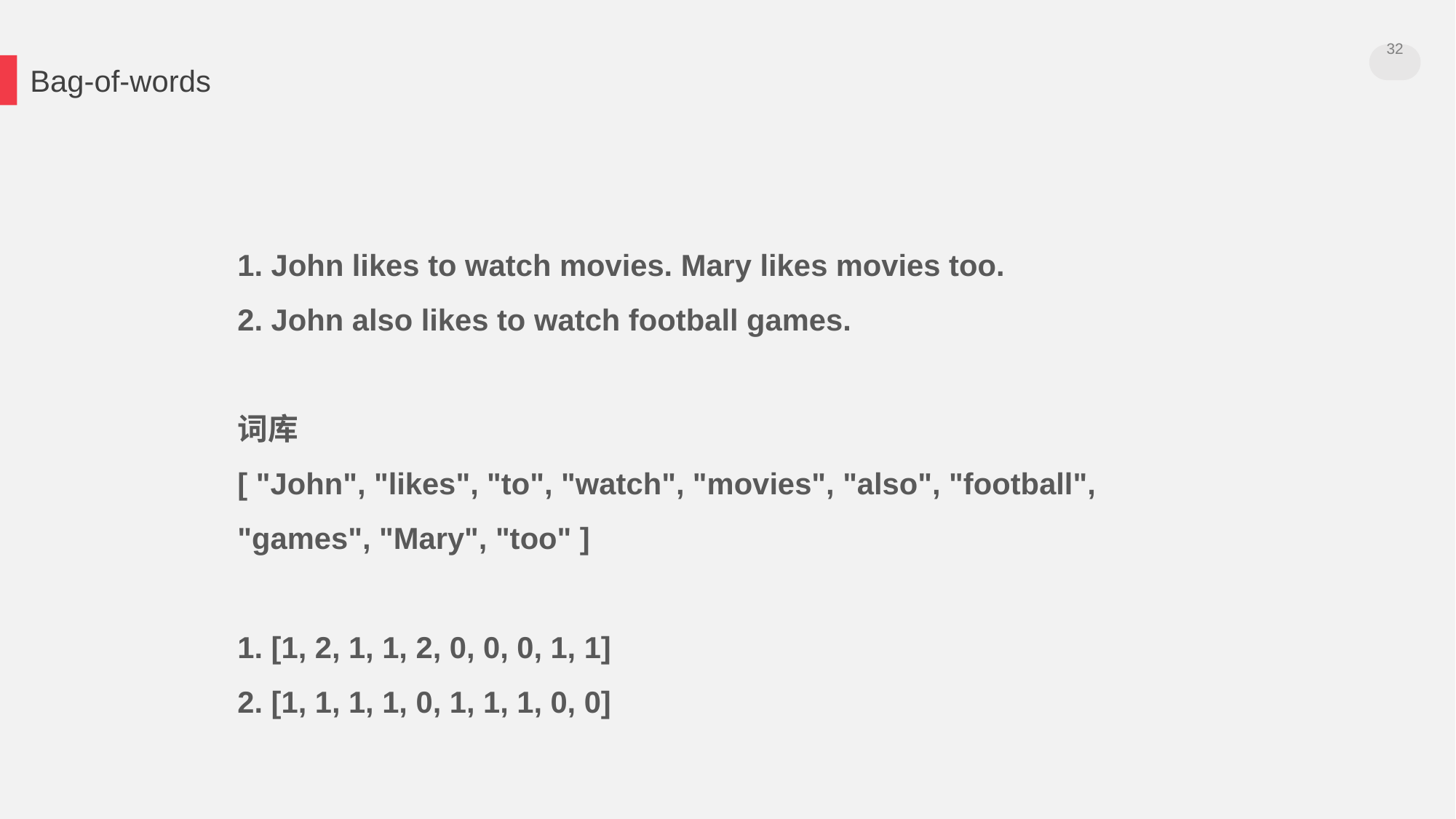

32
Bag-of-words
1. John likes to watch movies. Mary likes movies too.
2. John also likes to watch football games.

词库
[ "John", "likes", "to", "watch", "movies", "also", "football", "games", "Mary", "too" ]
1. [1, 2, 1, 1, 2, 0, 0, 0, 1, 1]
2. [1, 1, 1, 1, 0, 1, 1, 1, 0, 0]